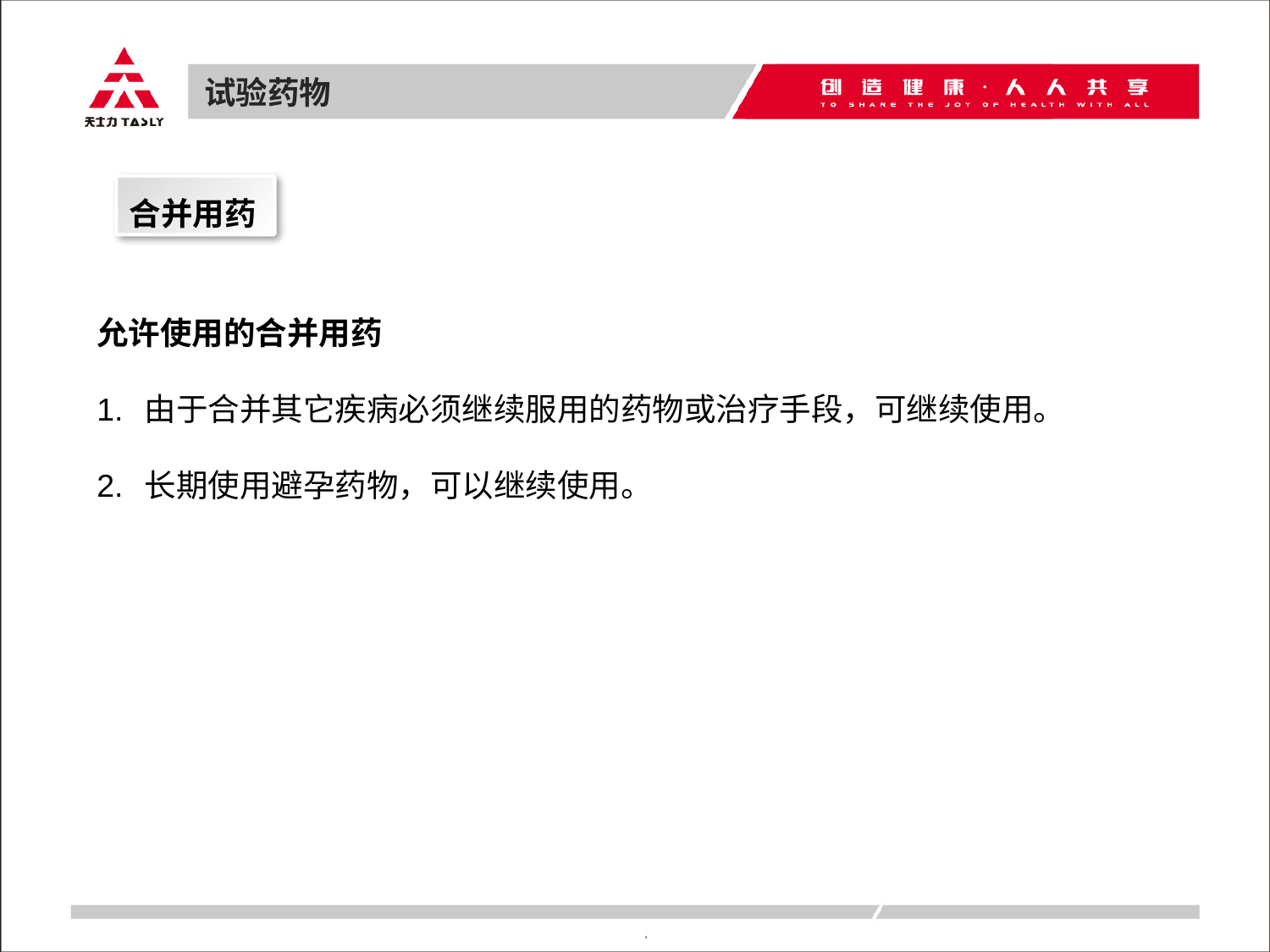

试验药物
合并用药
允许使用的合并用药
由于合并其它疾病必须继续服用的药物或治疗手段，可继续使用。
长期使用避孕药物，可以继续使用。